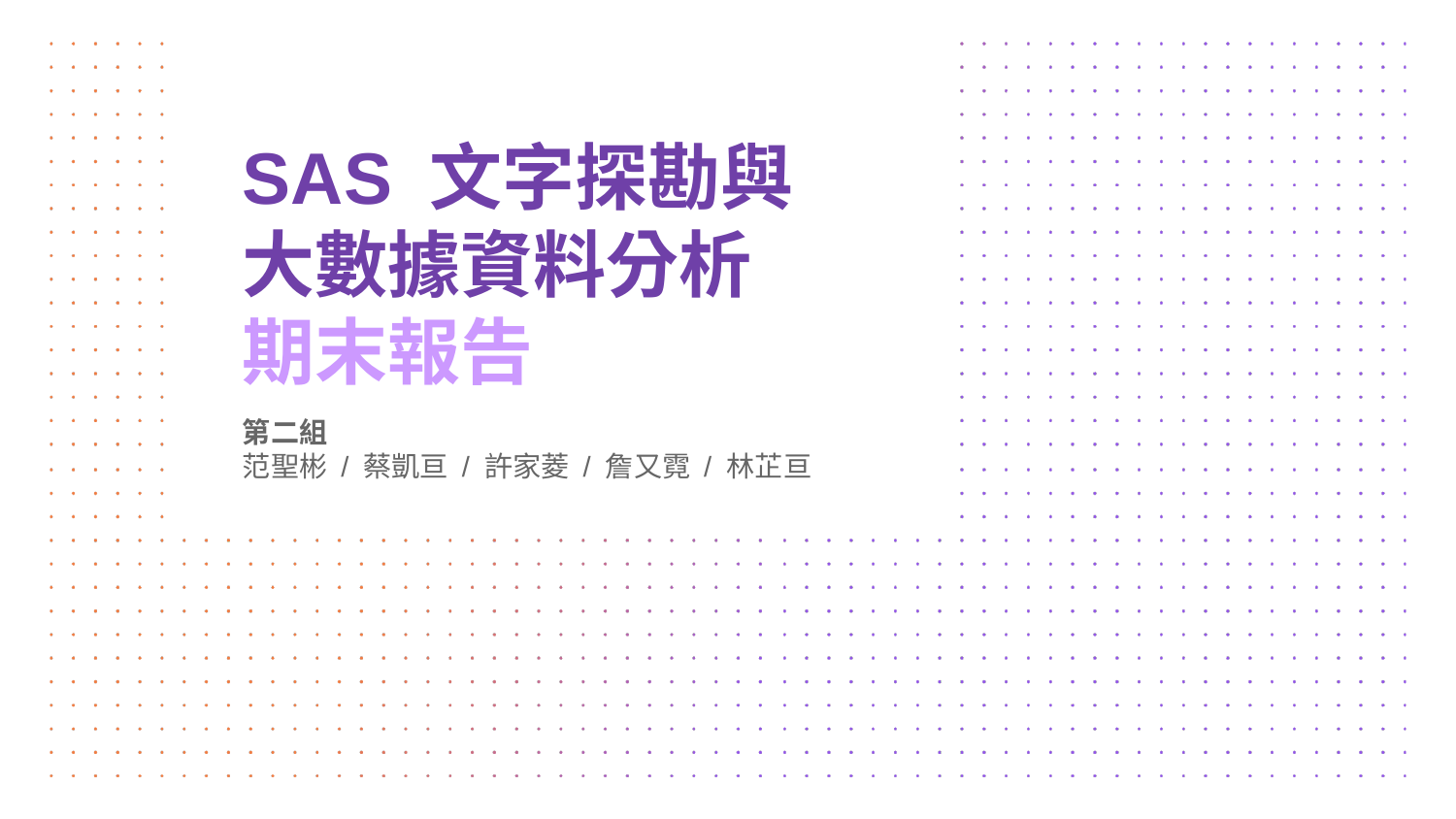

# SAS 文字探勘與大數據資料分析 期末報告
第二組
范聖彬 / 蔡凱亘 / 許家菱 / 詹又霓 / 林芷亘